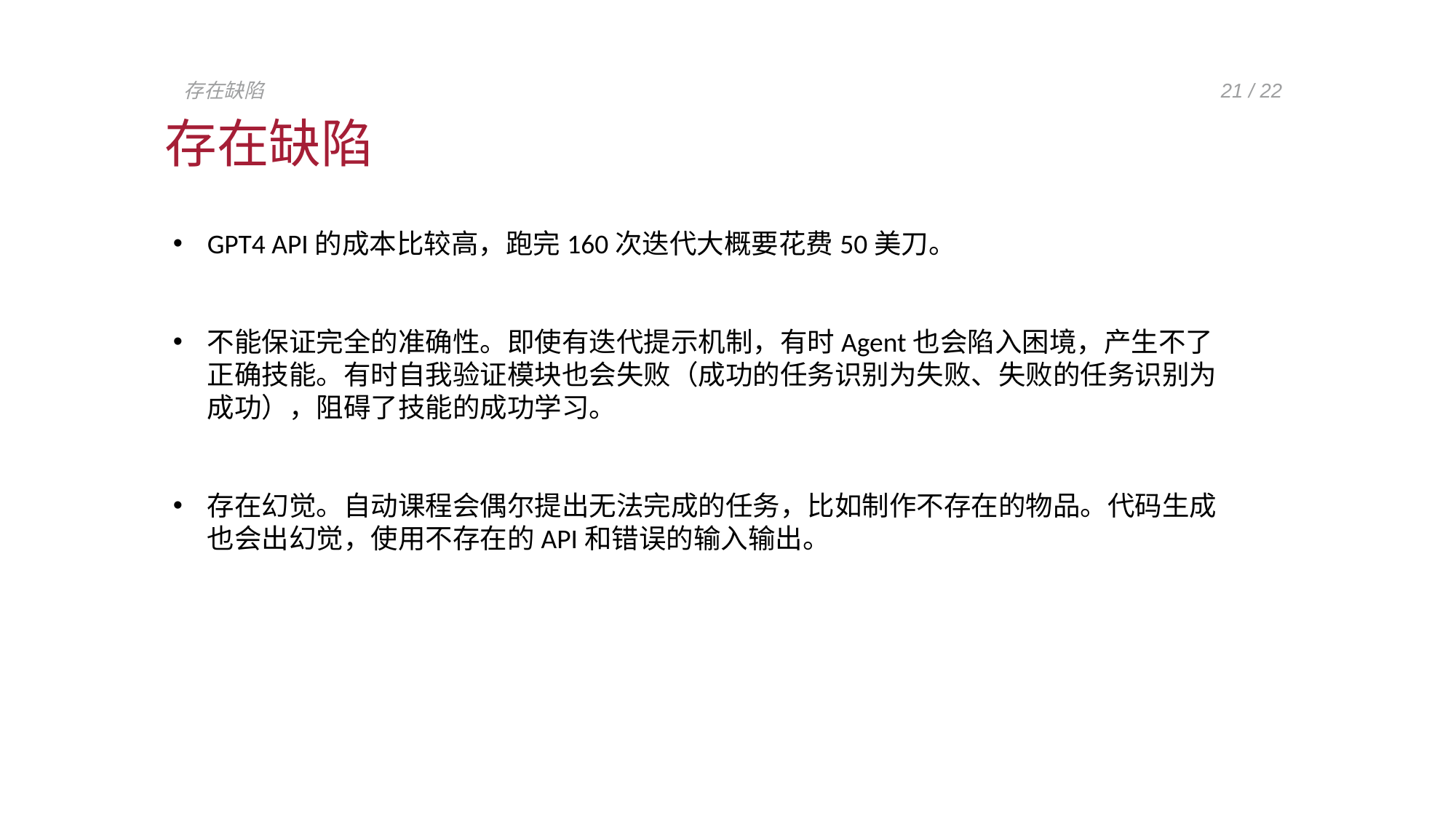

存在缺陷
21 / 22
存在缺陷
GPT4 API的成本比较高，跑完160次迭代大概要花费50美刀。

不能保证完全的准确性。即使有迭代提示机制，有时Agent也会陷入困境，产生不了正确技能。有时自我验证模块也会失败（成功的任务识别为失败、失败的任务识别为成功），阻碍了技能的成功学习。

存在幻觉。自动课程会偶尔提出无法完成的任务，比如制作不存在的物品。代码生成也会出幻觉，使用不存在的API和错误的输入输出。